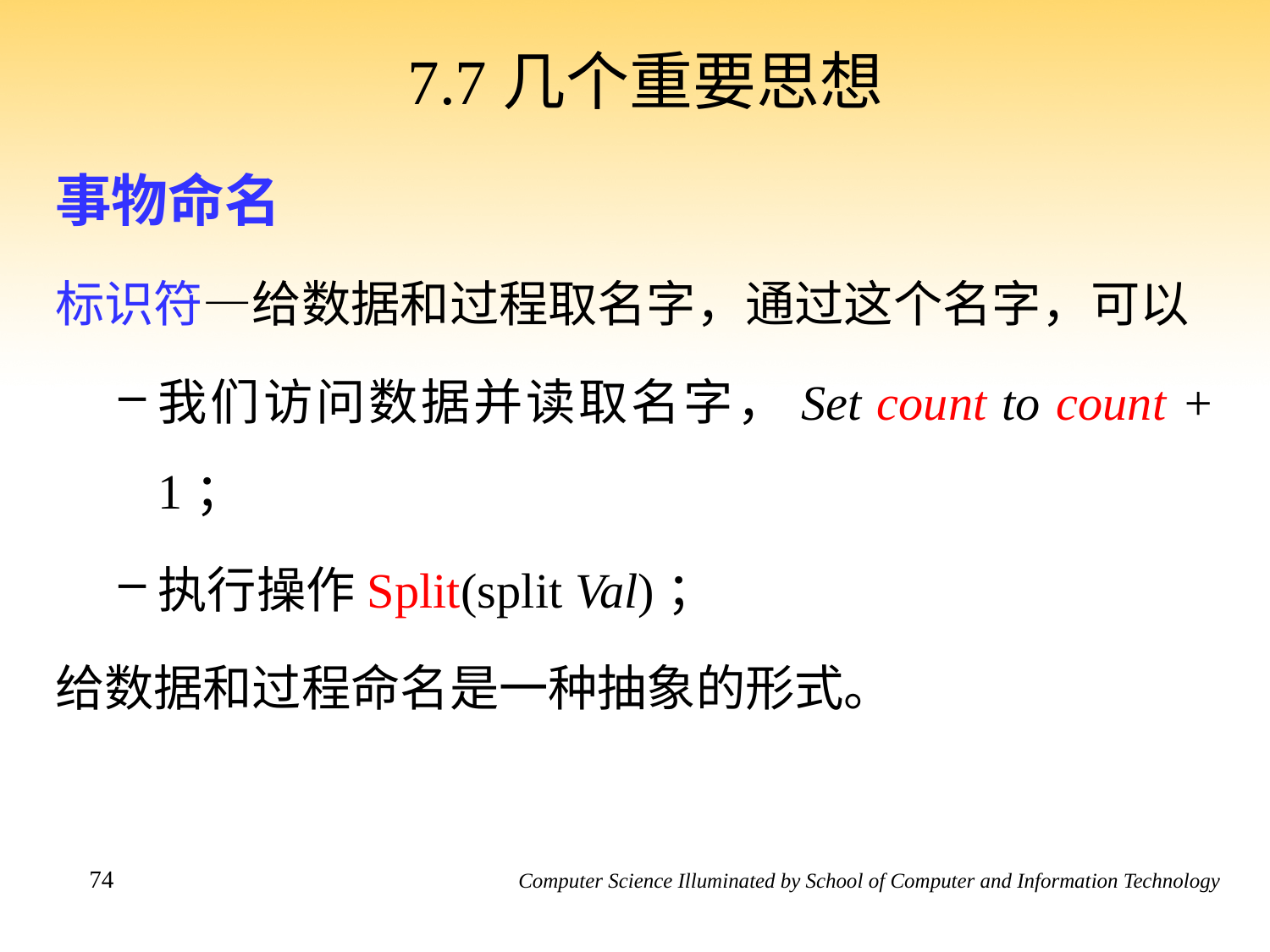

# 7.7几个重要思想
事物命名
标识符—给数据和过程取名字，通过这个名字，可以
我们访问数据并读取名字，Set count to count + 1；
执行操作Split(split Val)；
给数据和过程命名是一种抽象的形式。
74